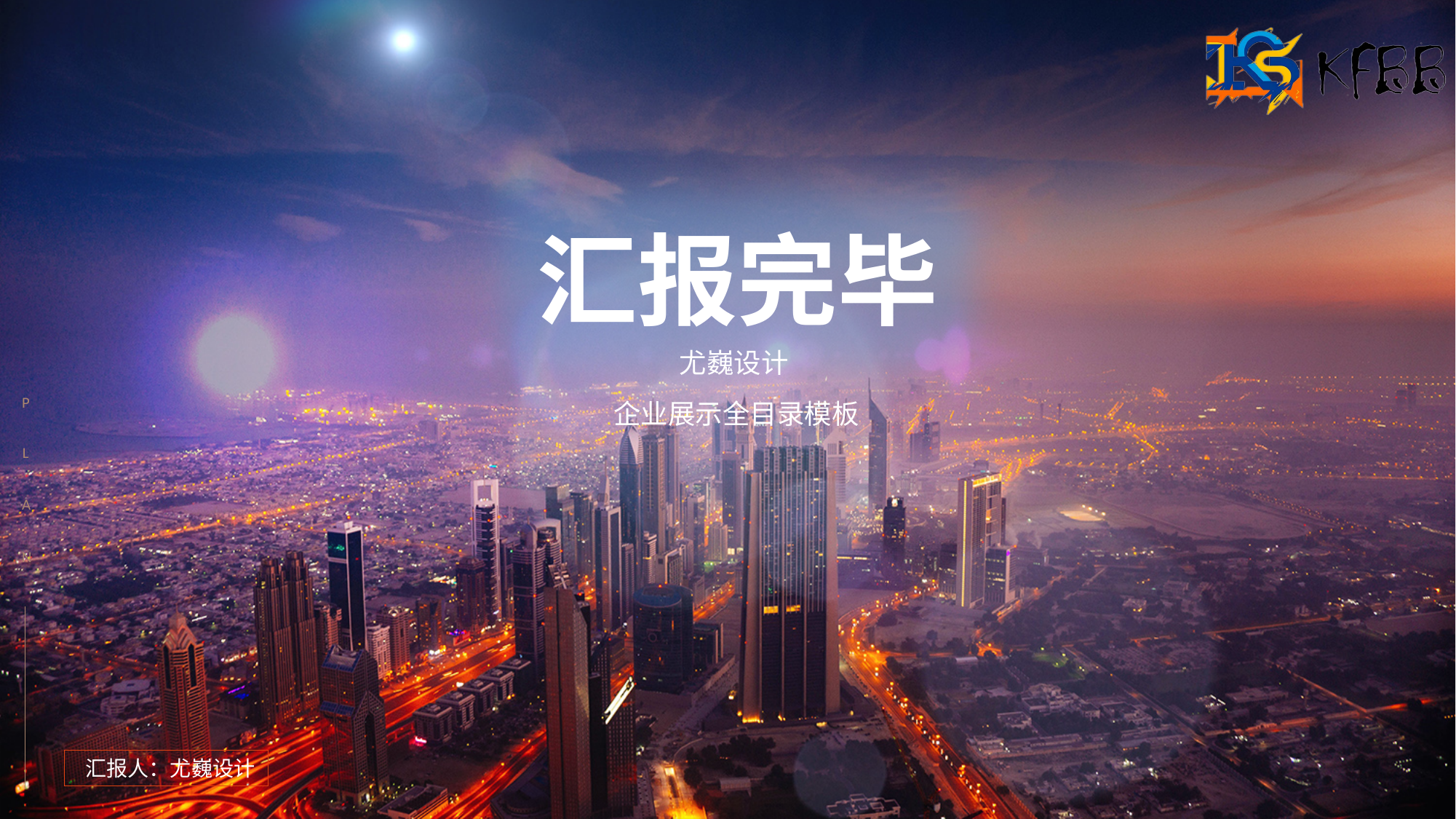

汇报完毕
  尤巍设计
  企业展示全目录模板
P
 L
A
N
 汇报人：尤巍设计